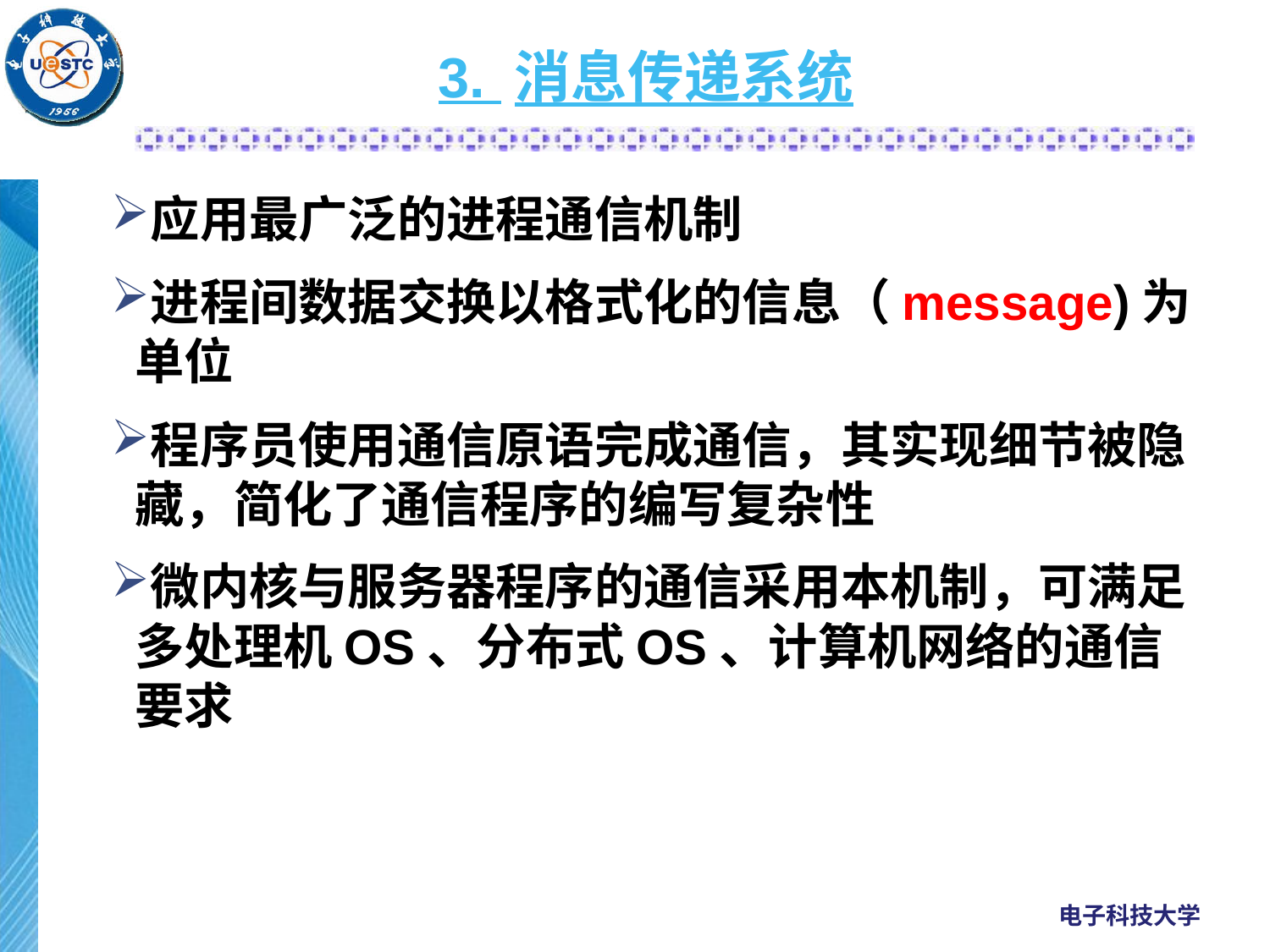

# 3. 消息传递系统
应用最广泛的进程通信机制
进程间数据交换以格式化的信息（message)为单位
程序员使用通信原语完成通信，其实现细节被隐藏，简化了通信程序的编写复杂性
微内核与服务器程序的通信采用本机制，可满足多处理机OS、分布式OS、计算机网络的通信要求